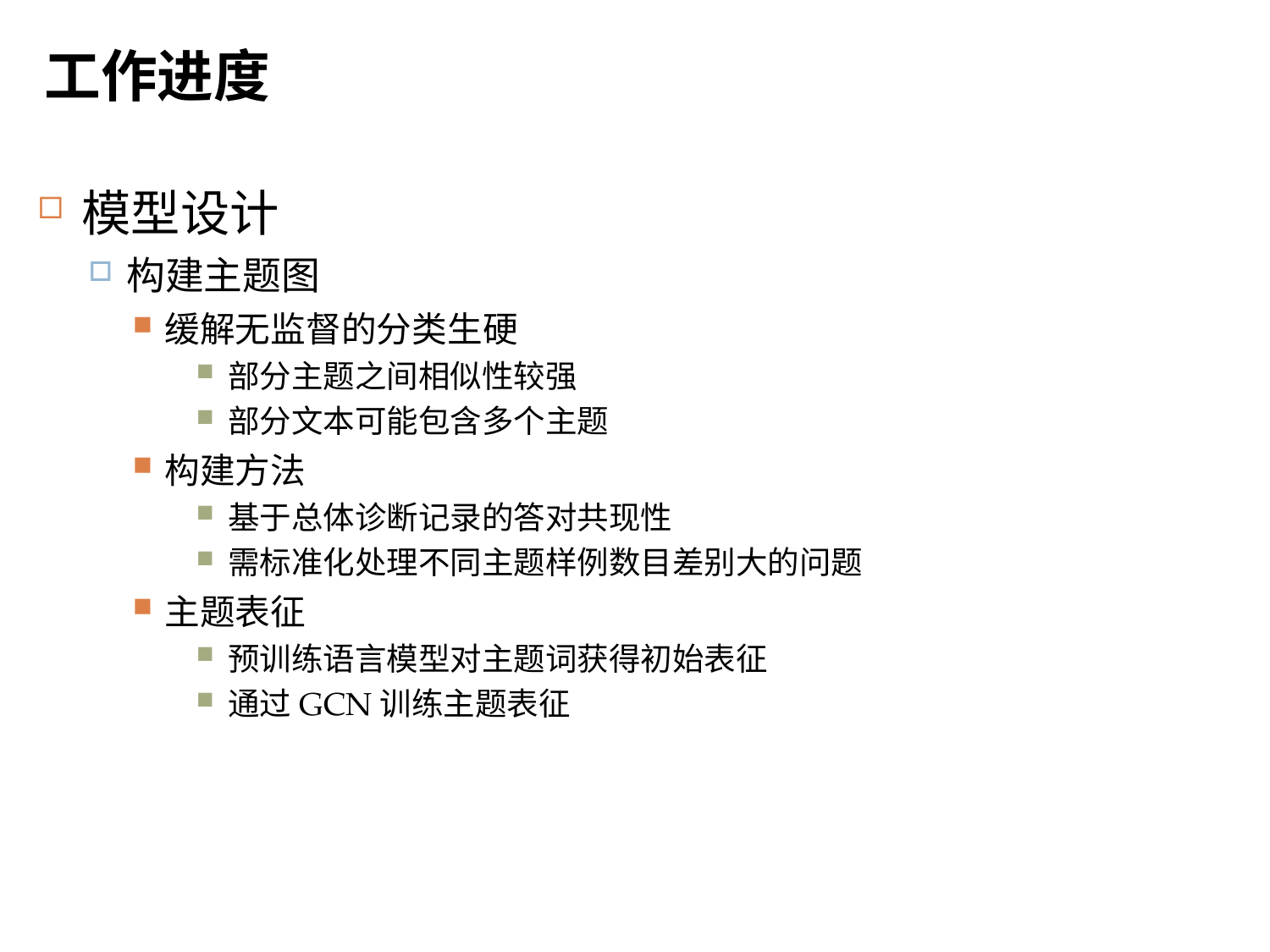

# 工作进度
29
模型设计
构建主题图
缓解无监督的分类生硬
部分主题之间相似性较强
部分文本可能包含多个主题
构建方法
基于总体诊断记录的答对共现性
需标准化处理不同主题样例数目差别大的问题
主题表征
预训练语言模型对主题词获得初始表征
通过GCN训练主题表征